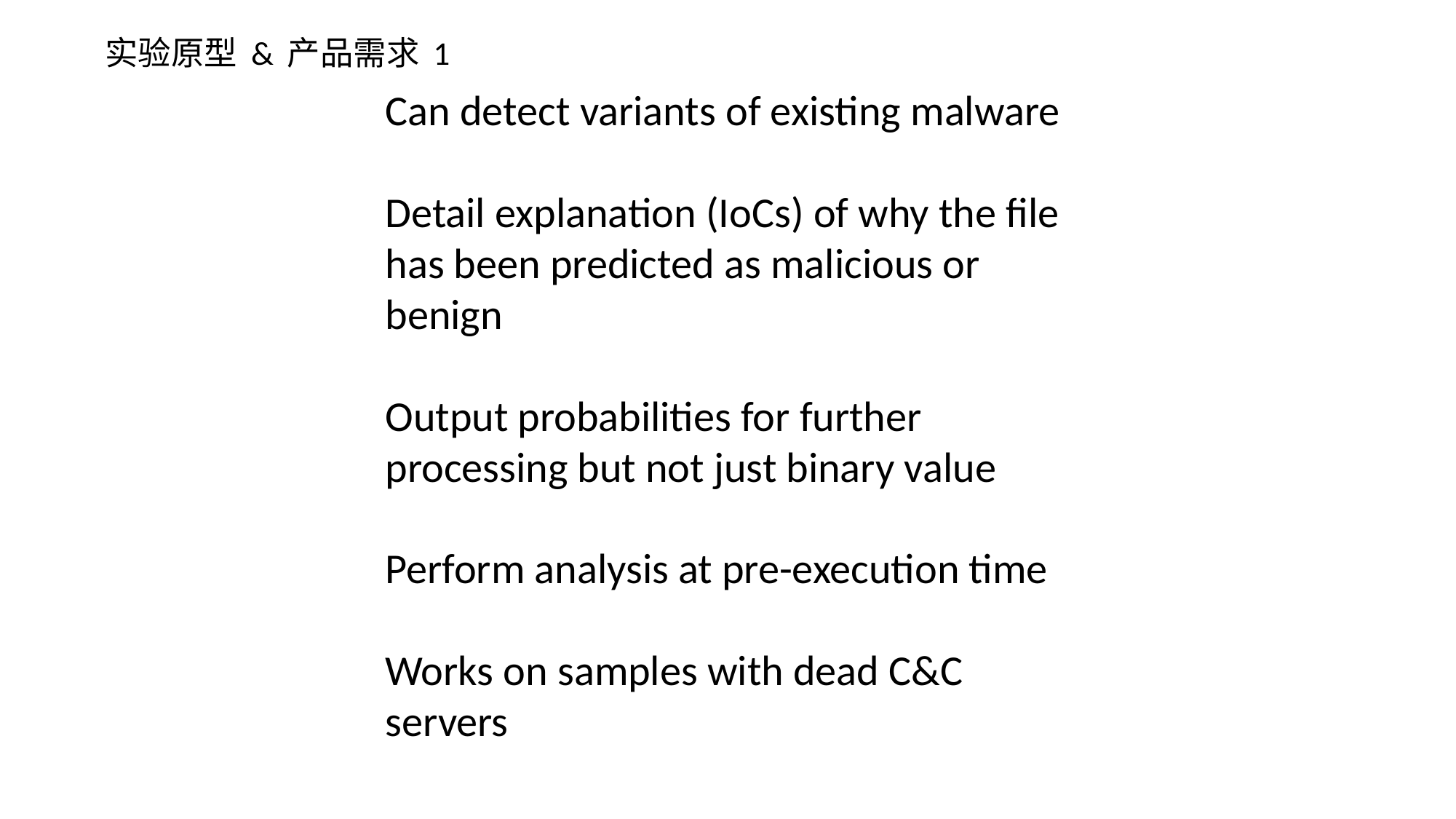

实验原型 & 产品需求 1
Can detect variants of existing malware

Detail explanation (IoCs) of why the file has been predicted as malicious or benign
Output probabilities for further processing but not just binary value
Perform analysis at pre-execution time
Works on samples with dead C&C servers